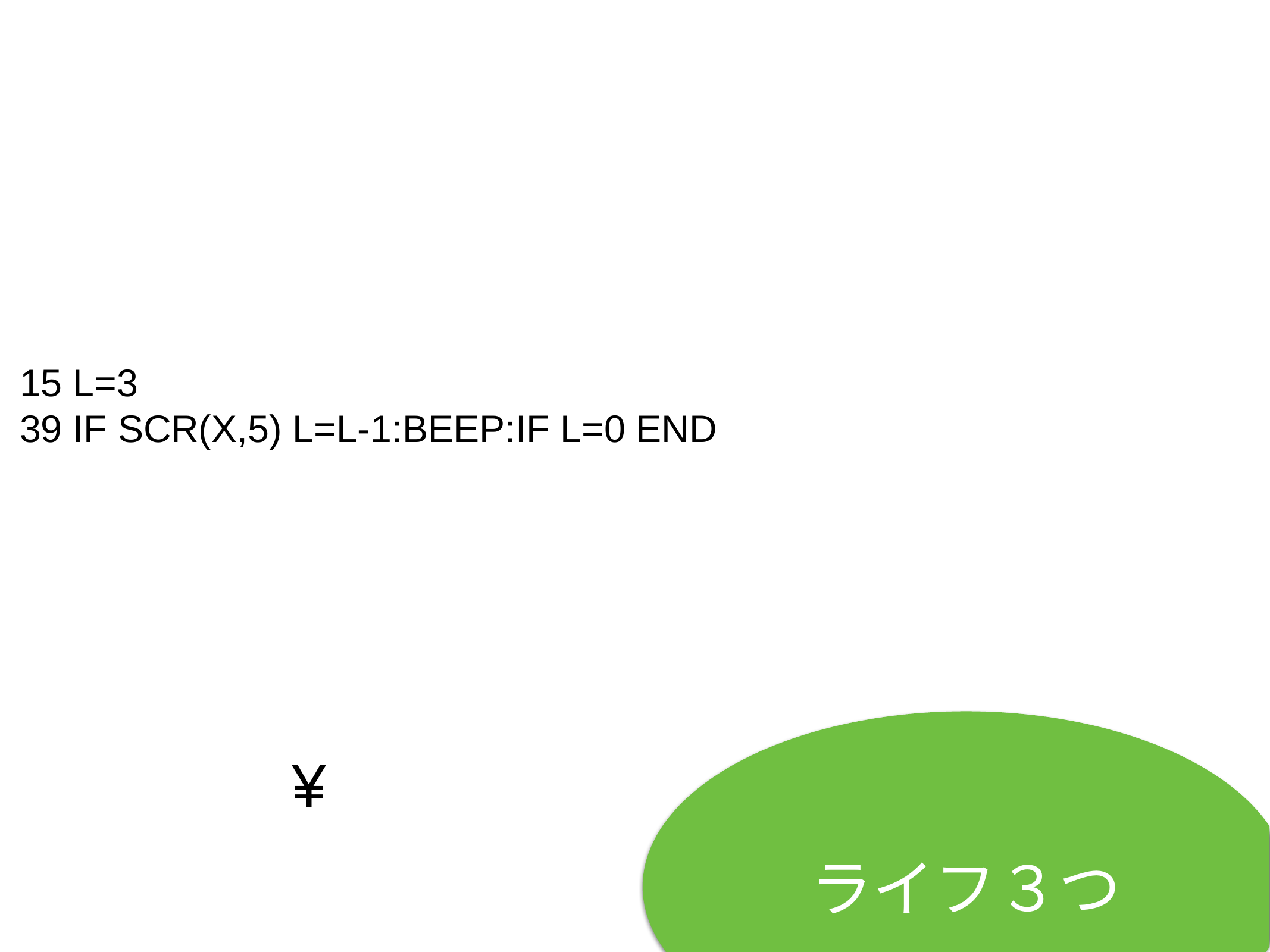

15 L=3
39 IF SCR(X,5) L=L-1:BEEP:IF L=0 END
# ¥
ライフ３つ